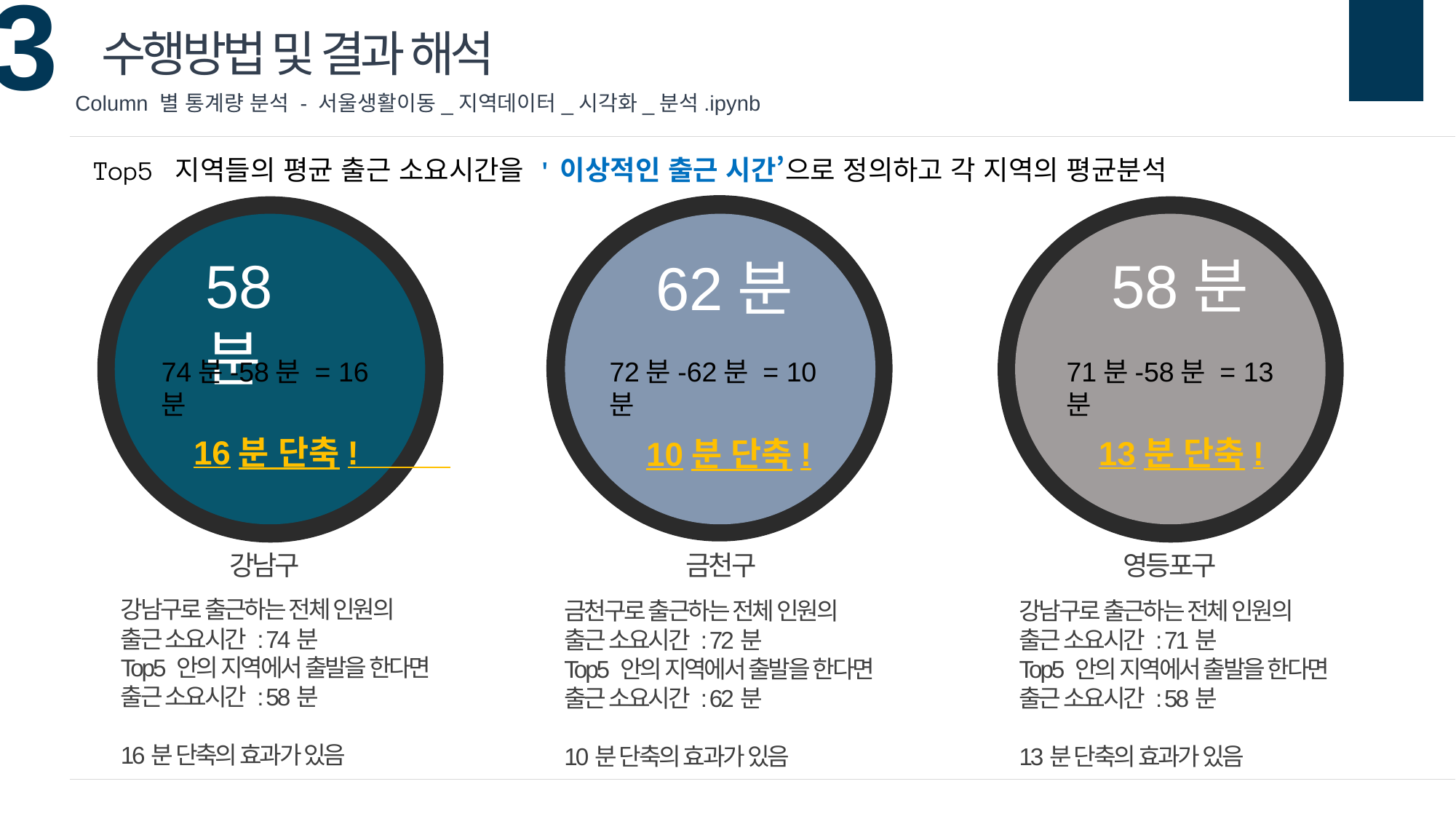

수행방법 및 결과 해석
Column 별 통계량 분석 - 서울생활이동_지역데이터_시각화_분석.ipynb
Top5 지역들의 평균 출근 소요시간을 '이상적인 출근 시간’으로 정의하고 각 지역의 평균분석

58분
58분
62분
74분-58분 = 16분
72분-62분 = 10분
71분-58분 = 13분
16분 단축!
13분 단축!
10분 단축!
강남구
금천구
영등포구
강남구로 출근하는 전체 인원의
출근 소요시간 : 74분
Top5 안의 지역에서 출발을 한다면
출근 소요시간 : 58분

16분 단축의 효과가 있음
금천구로 출근하는 전체 인원의
출근 소요시간 : 72분
Top5 안의 지역에서 출발을 한다면
출근 소요시간 : 62분

10분 단축의 효과가 있음

강남구로 출근하는 전체 인원의
출근 소요시간 : 71분
Top5 안의 지역에서 출발을 한다면
출근 소요시간 : 58분

13분 단축의 효과가 있음